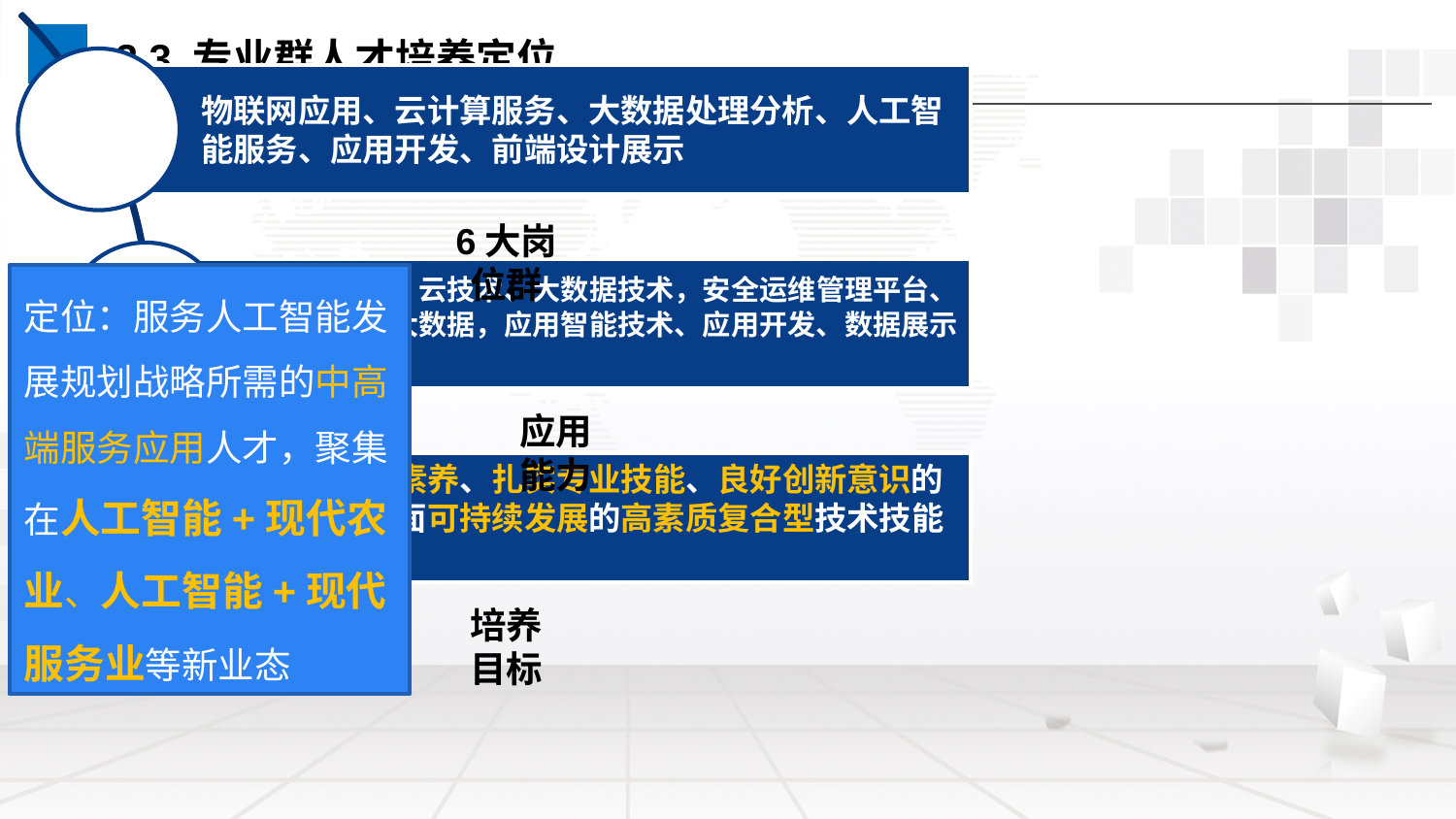

2.3 专业群人才培养定位
物联网应用、云计算服务、大数据处理分析、人工智能服务、应用开发、前端设计展示
物联网技术、云技术、大数据技术，安全运维管理平台、处理和分析大数据，应用智能技术、应用开发、数据展示技术
拥有较高职业素养、扎实专业技能、良好创新意识的德智体美劳全面可持续发展的高素质复合型技术技能人才。
6大岗位群
定位：服务人工智能发展规划战略所需的中高端服务应用人才，聚集在人工智能+现代农业、人工智能+现代服务业等新业态
应用能力
培养目标